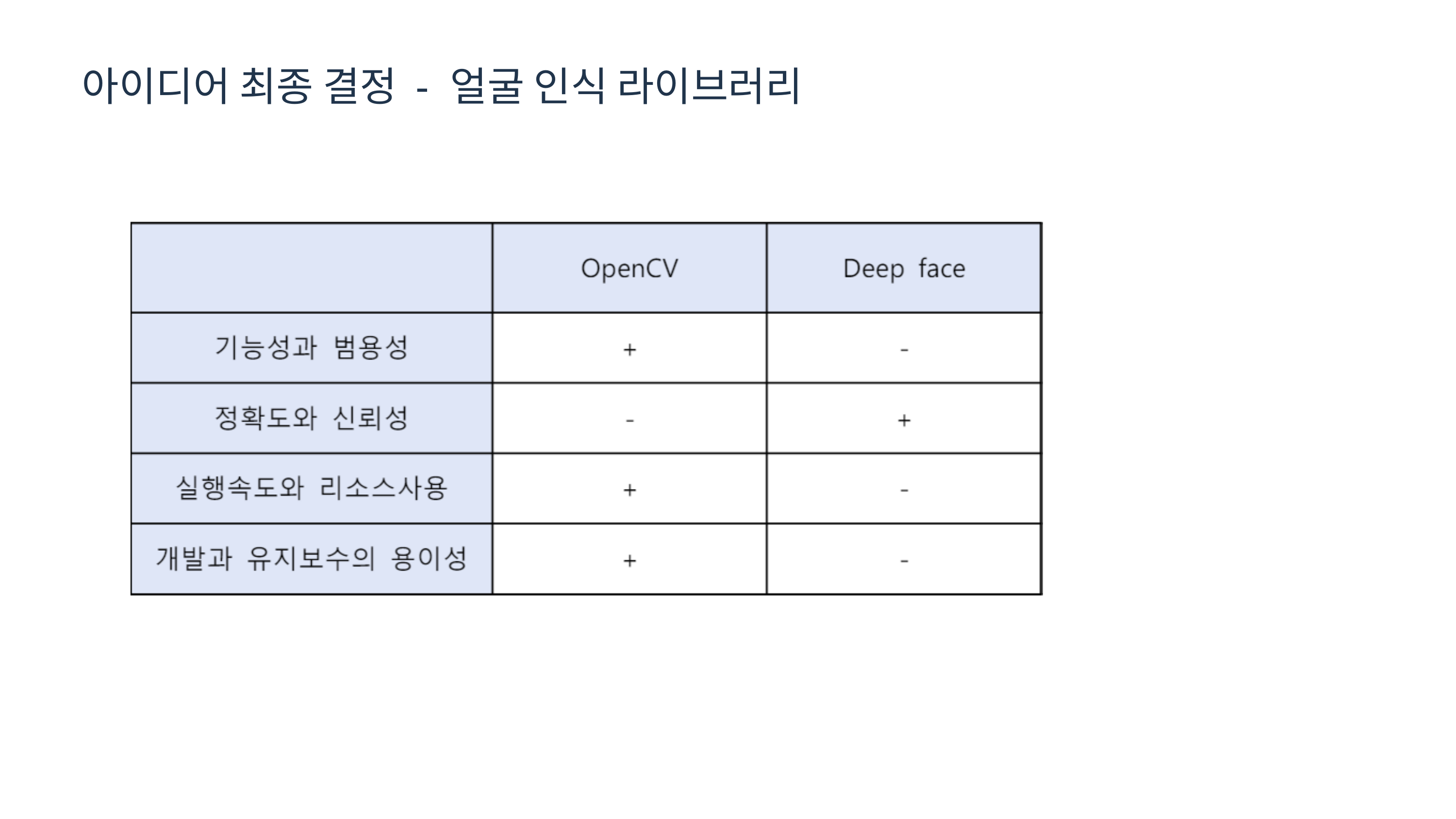

아이디어 최종 결정 - 얼굴 인식 라이브러리